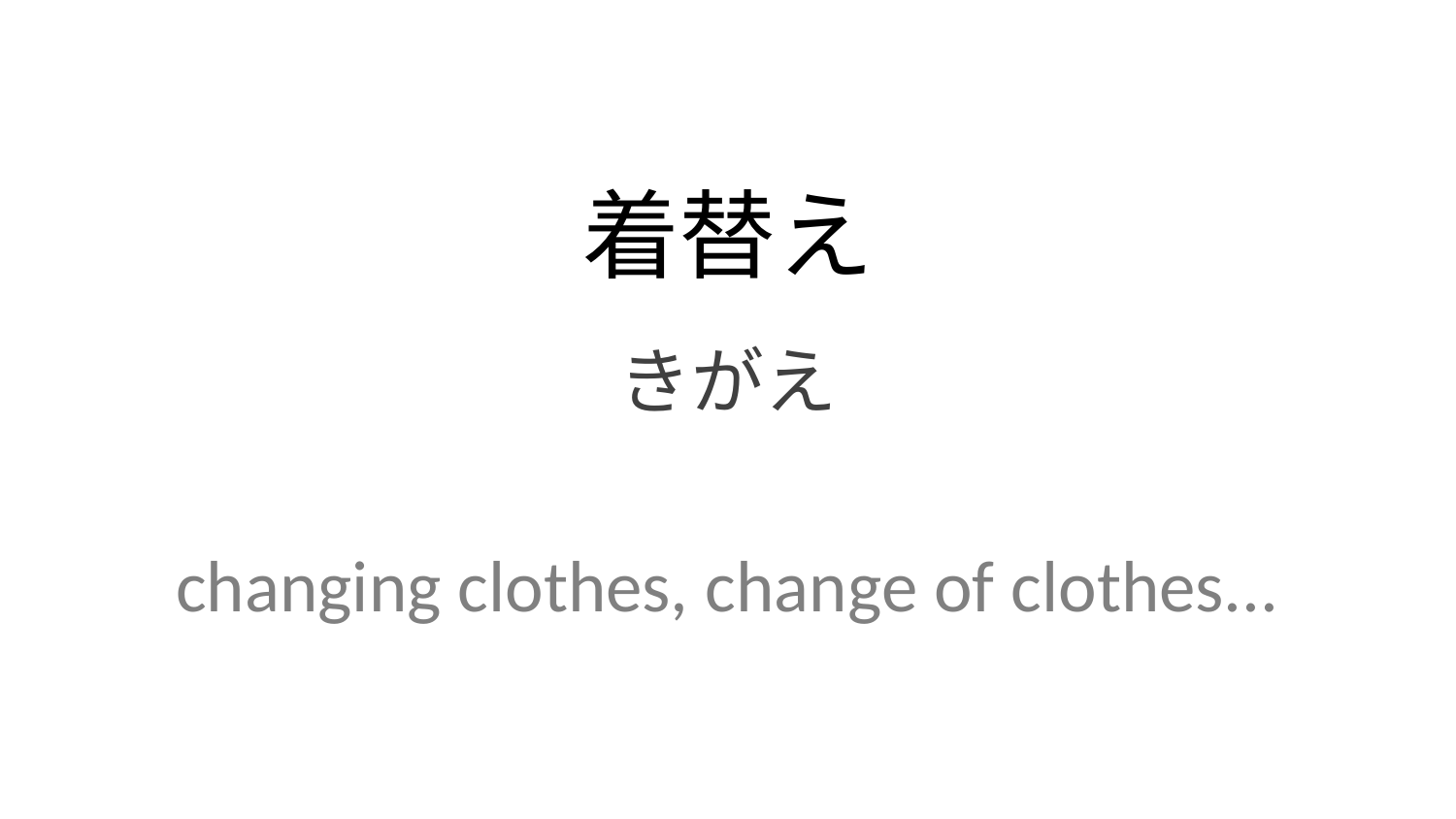

着替え

きがえ
changing clothes, change of clothes...